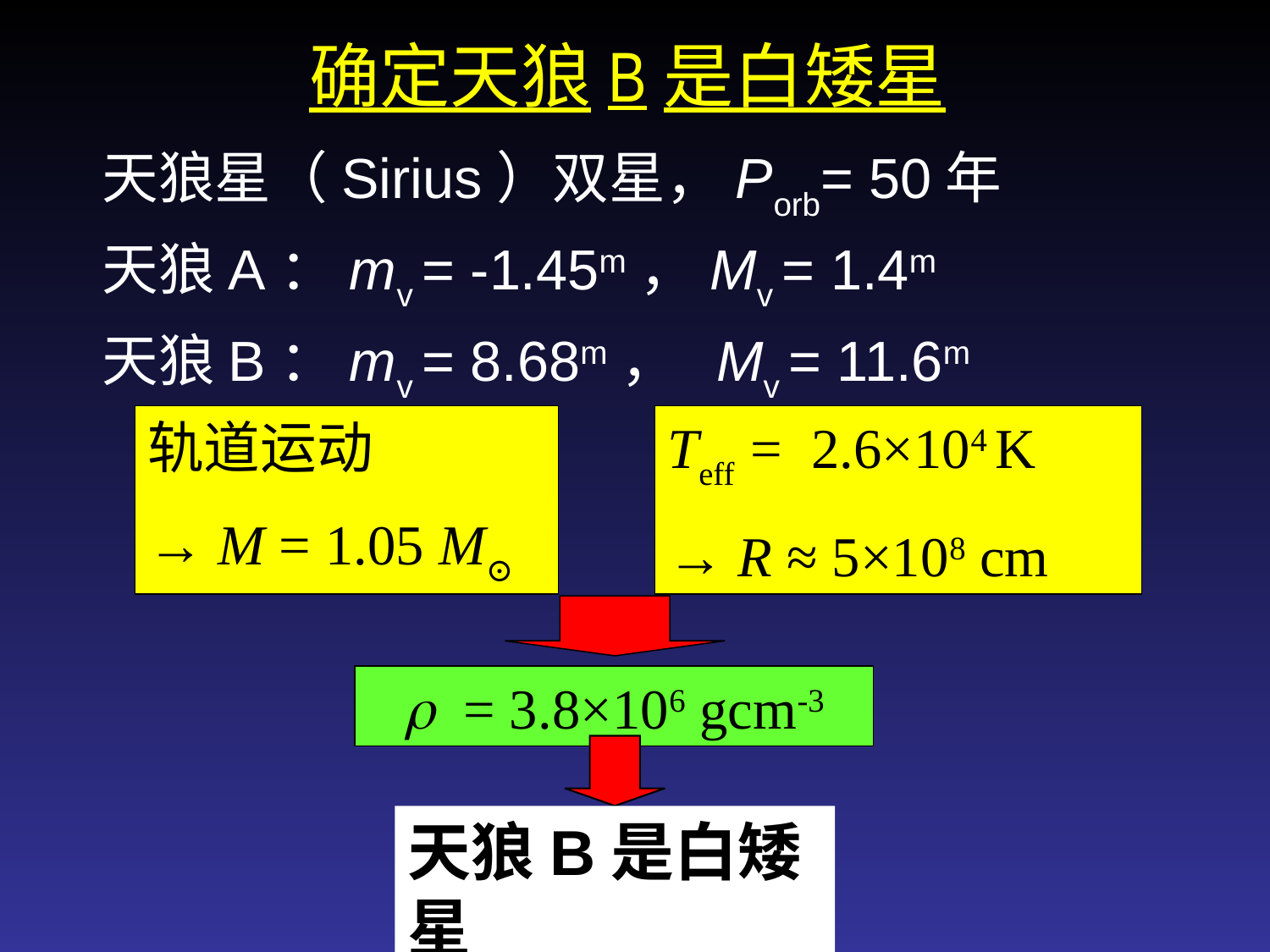

# 确定天狼B是白矮星
    天狼星（Sirius）双星，Porb= 50年
    天狼A：mv = -1.45m，Mv = 1.4m
    天狼B：mv = 8.68m，  Mv = 11.6m
轨道运动
→ M = 1.05 M⊙
Teff  =  2.6×104 K
→ R ≈ 5×108 cm

ρ = 3.8×106 gcm-3

天狼B是白矮星